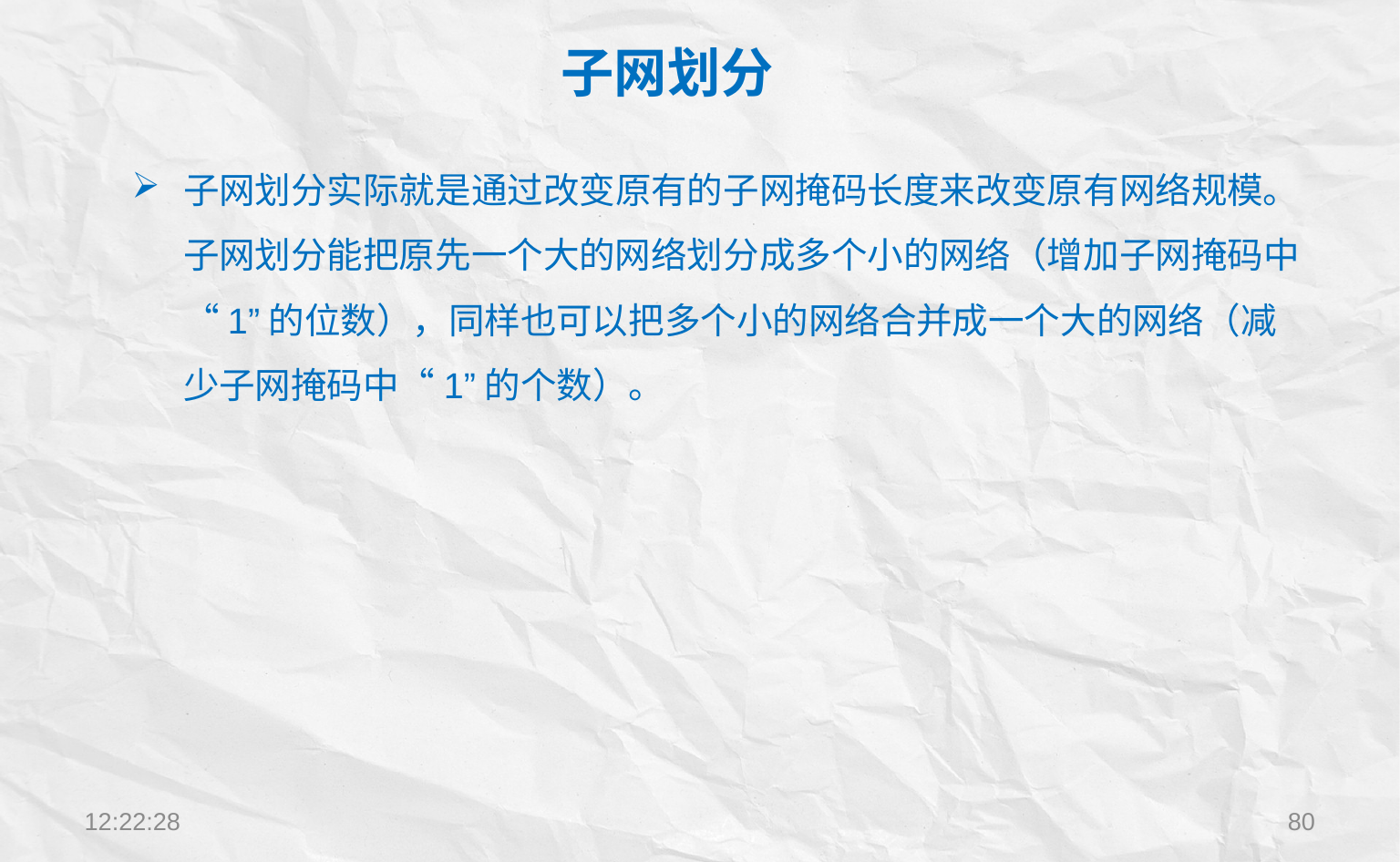

子网划分
子网划分实际就是通过改变原有的子网掩码长度来改变原有网络规模。子网划分能把原先一个大的网络划分成多个小的网络（增加子网掩码中“1”的位数），同样也可以把多个小的网络合并成一个大的网络（减少子网掩码中“1”的个数）。

12:22:28
80